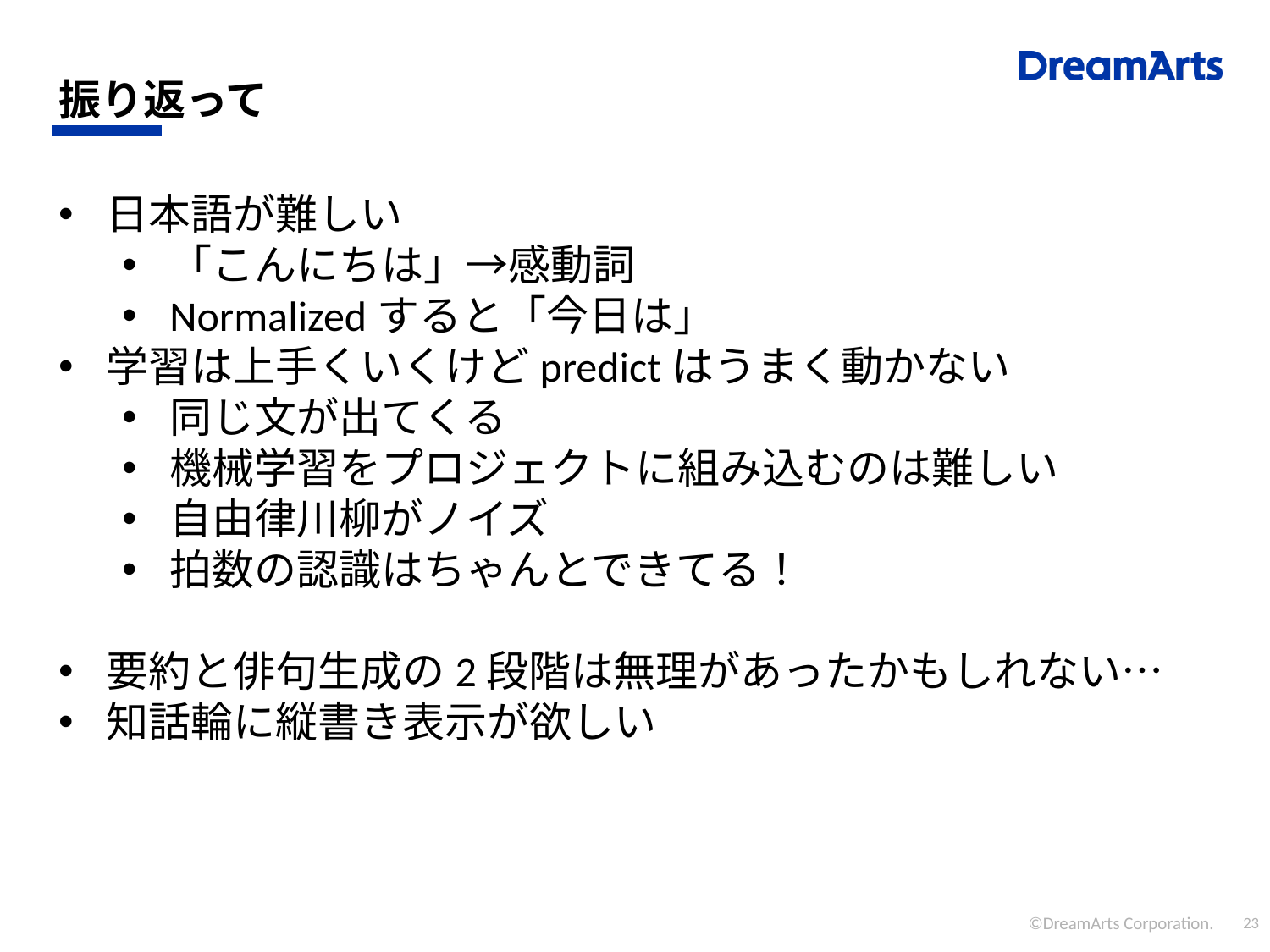

# 振り返って
日本語が難しい
「こんにちは」→感動詞
Normalizedすると「今日は」
学習は上手くいくけどpredictはうまく動かない
同じ文が出てくる
機械学習をプロジェクトに組み込むのは難しい
自由律川柳がノイズ
拍数の認識はちゃんとできてる！

要約と俳句生成の2段階は無理があったかもしれない…
知話輪に縦書き表示が欲しい

©DreamArts Corporation.
23